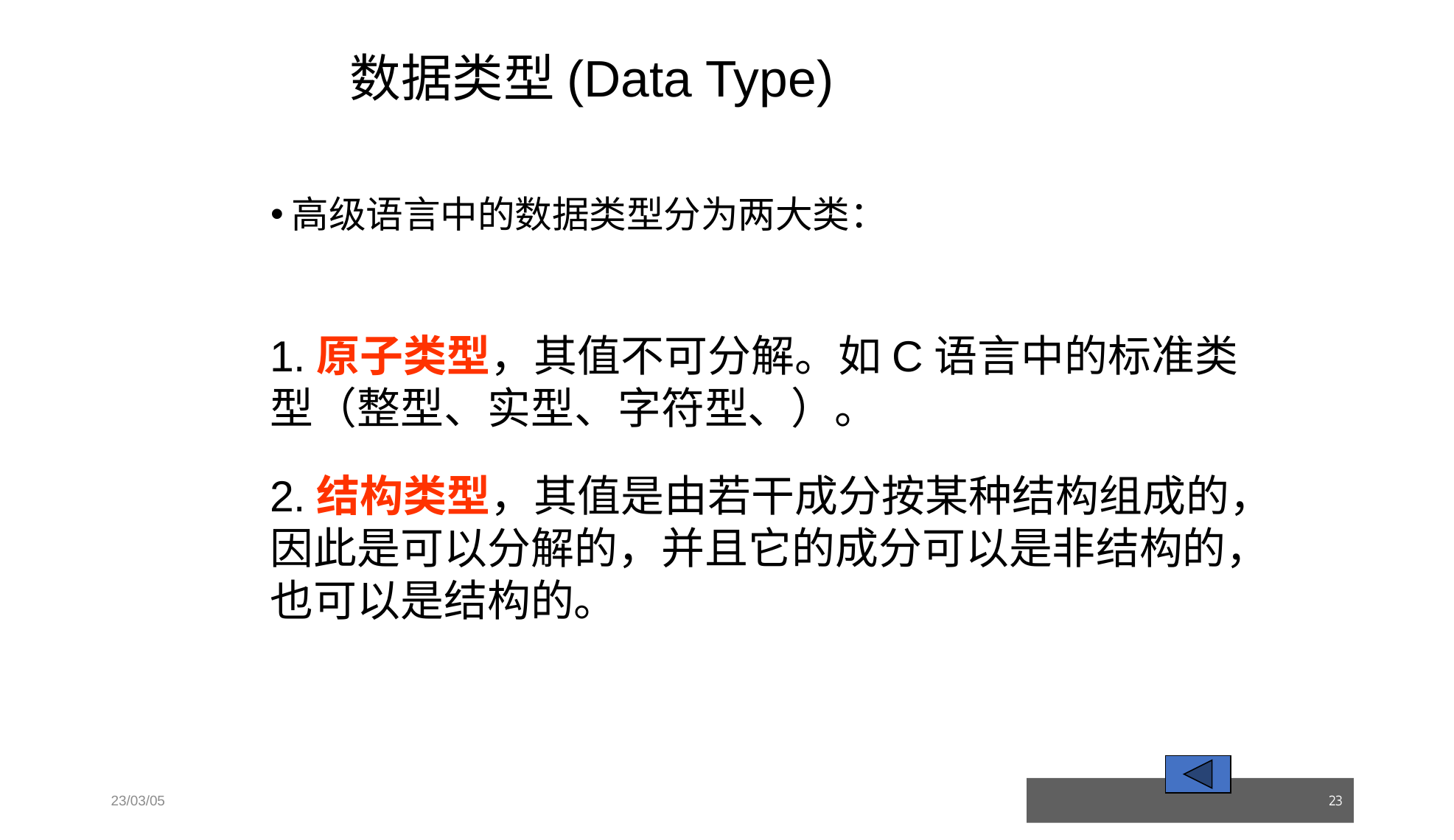

# 数据类型(Data Type)
高级语言中的数据类型分为两大类：
1.原子类型，其值不可分解。如C语言中的标准类型（整型、实型、字符型、）。
2.结构类型，其值是由若干成分按某种结构组成的，因此是可以分解的，并且它的成分可以是非结构的，也可以是结构的。

23/03/05
23